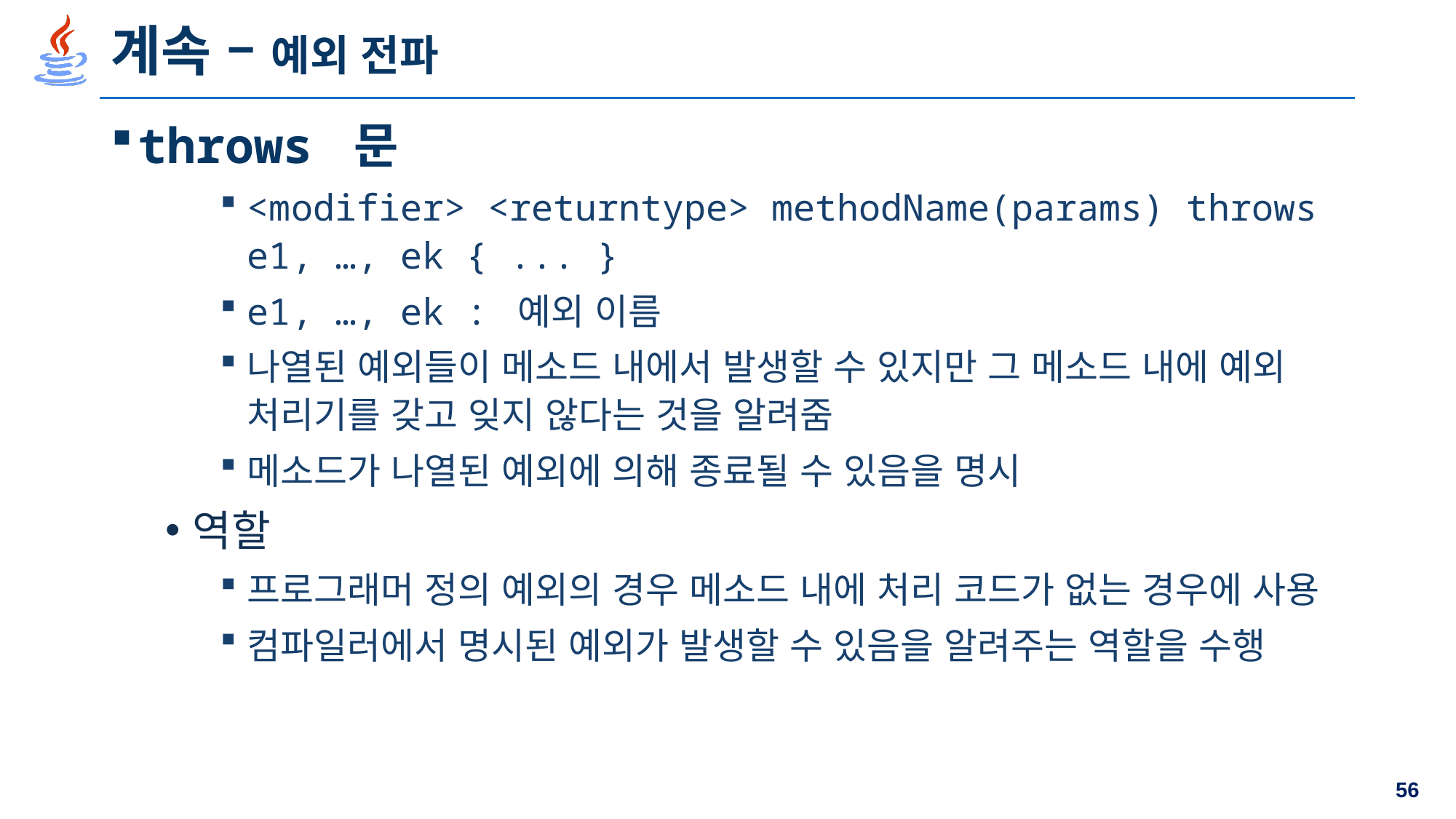

# 계속 – 예외 전파
throws 문
<modifier> <returntype> methodName(params) throws e1, …, ek { ... }
e1, …, ek : 예외 이름
나열된 예외들이 메소드 내에서 발생할 수 있지만 그 메소드 내에 예외 처리기를 갖고 잊지 않다는 것을 알려줌
메소드가 나열된 예외에 의해 종료될 수 있음을 명시
역할
프로그래머 정의 예외의 경우 메소드 내에 처리 코드가 없는 경우에 사용
컴파일러에서 명시된 예외가 발생할 수 있음을 알려주는 역할을 수행
56